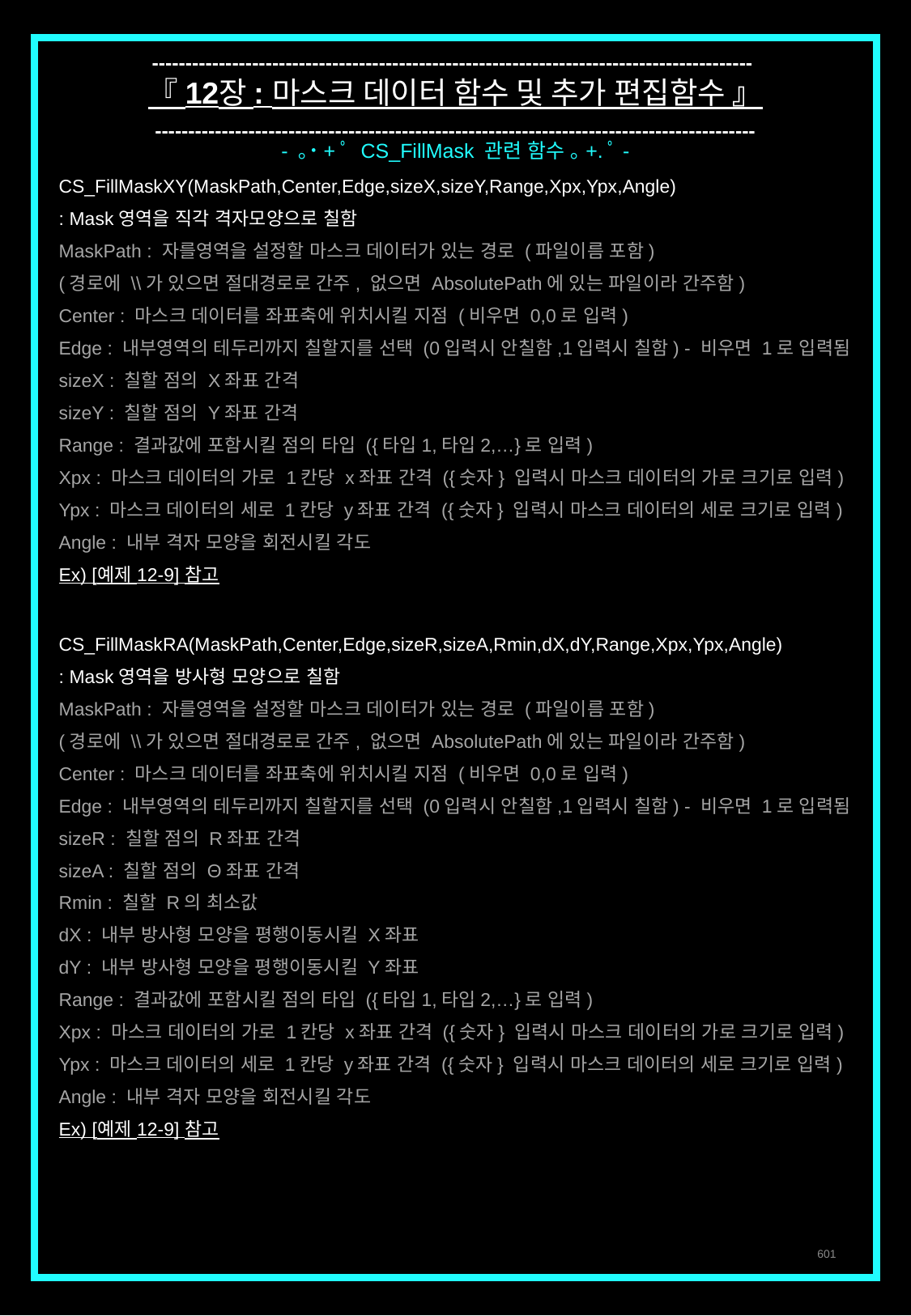

------------------------------------------------------------------------------------------
『 12장 : 마스크 데이터 함수 및 추가 편집함수 』
------------------------------------------------------------------------------------------
- ｡˙+ﾟ CS_FillMask 관련 함수 ｡+.ﾟ-
CS_FillMaskXY(MaskPath,Center,Edge,sizeX,sizeY,Range,Xpx,Ypx,Angle)
: Mask영역을 직각 격자모양으로 칠함
MaskPath : 자를영역을 설정할 마스크 데이터가 있는 경로 (파일이름 포함)
(경로에 \\가 있으면 절대경로로 간주, 없으면 AbsolutePath에 있는 파일이라 간주함)
Center : 마스크 데이터를 좌표축에 위치시킬 지점 (비우면 0,0로 입력)
Edge : 내부영역의 테두리까지 칠할지를 선택 (0입력시 안칠함,1입력시 칠함) - 비우면 1로 입력됨
sizeX : 칠할 점의 X좌표 간격
sizeY : 칠할 점의 Y좌표 간격
Range : 결과값에 포함시킬 점의 타입 ({타입1,타입2,…}로 입력)
Xpx : 마스크 데이터의 가로 1칸당 x좌표 간격 ({숫자} 입력시 마스크 데이터의 가로 크기로 입력)
Ypx : 마스크 데이터의 세로 1칸당 y좌표 간격 ({숫자} 입력시 마스크 데이터의 세로 크기로 입력)
Angle : 내부 격자 모양을 회전시킬 각도
Ex) [예제 12-9] 참고

CS_FillMaskRA(MaskPath,Center,Edge,sizeR,sizeA,Rmin,dX,dY,Range,Xpx,Ypx,Angle)
: Mask영역을 방사형 모양으로 칠함
MaskPath : 자를영역을 설정할 마스크 데이터가 있는 경로 (파일이름 포함)
(경로에 \\가 있으면 절대경로로 간주, 없으면 AbsolutePath에 있는 파일이라 간주함)
Center : 마스크 데이터를 좌표축에 위치시킬 지점 (비우면 0,0로 입력)
Edge : 내부영역의 테두리까지 칠할지를 선택 (0입력시 안칠함,1입력시 칠함) - 비우면 1로 입력됨
sizeR : 칠할 점의 R좌표 간격
sizeA : 칠할 점의 Θ좌표 간격
Rmin : 칠할 R의 최소값
dX : 내부 방사형 모양을 평행이동시킬 X좌표
dY : 내부 방사형 모양을 평행이동시킬 Y좌표
Range : 결과값에 포함시킬 점의 타입 ({타입1,타입2,…}로 입력)
Xpx : 마스크 데이터의 가로 1칸당 x좌표 간격 ({숫자} 입력시 마스크 데이터의 가로 크기로 입력)
Ypx : 마스크 데이터의 세로 1칸당 y좌표 간격 ({숫자} 입력시 마스크 데이터의 세로 크기로 입력)
Angle : 내부 격자 모양을 회전시킬 각도
Ex) [예제 12-9] 참고

601